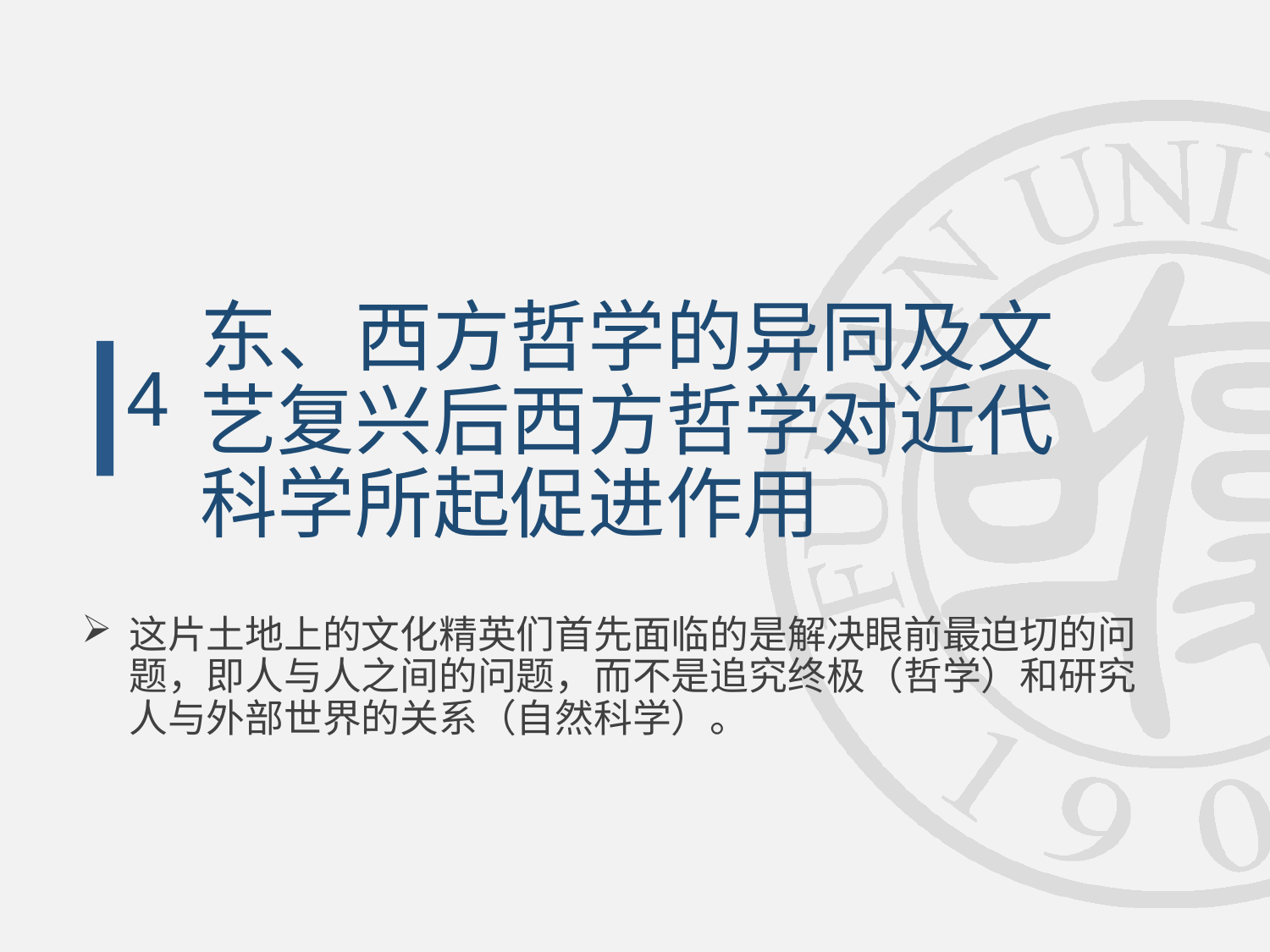

4
# 东、西方哲学的异同及文 艺复兴后西方哲学对近代 科学所起促进作用
这片土地上的文化精英们首先面临的是解决眼前最迫切的问题，即人与人之间的问题，而不是追究终极（哲学）和研究人与外部世界的关系（自然科学）。